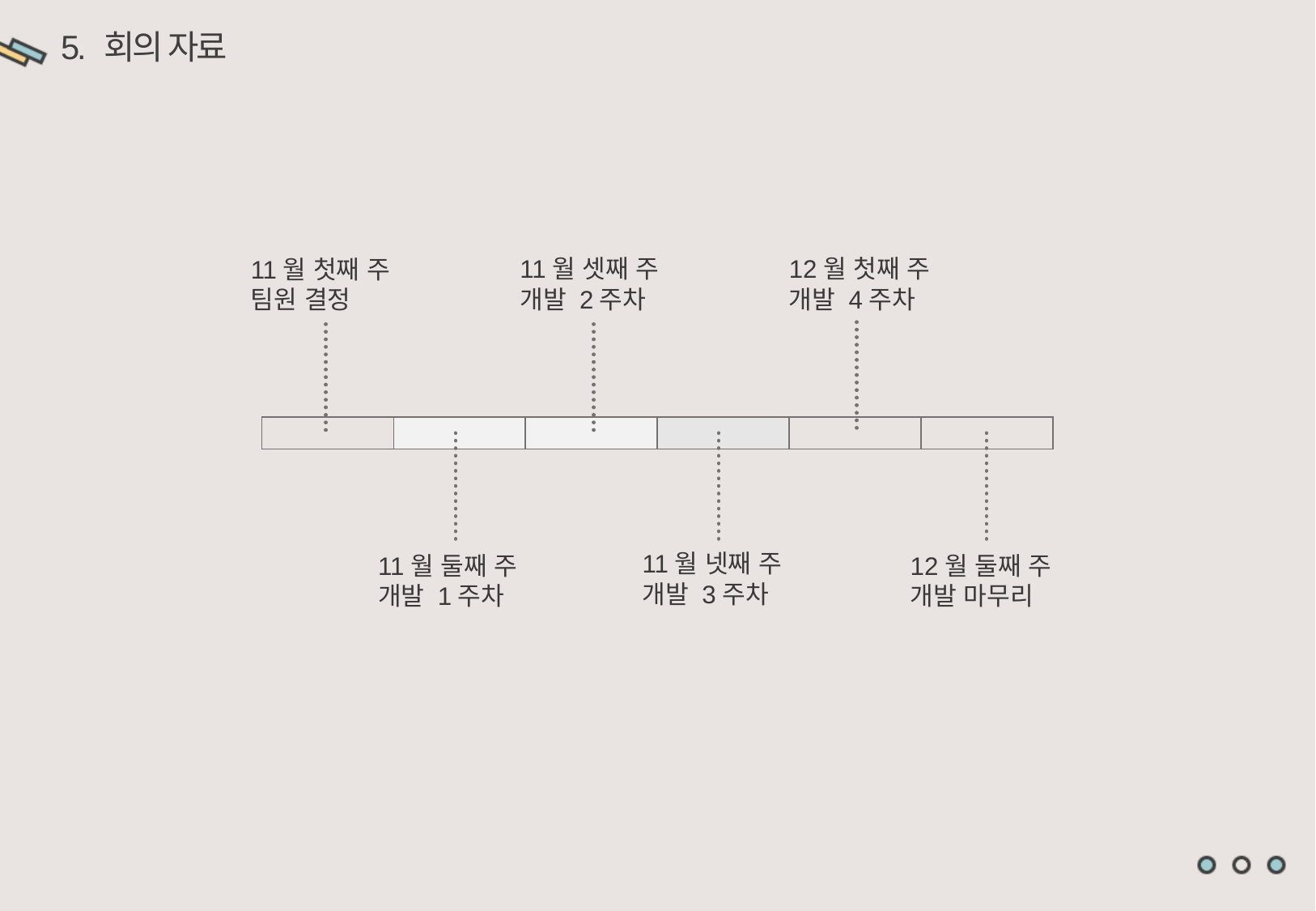

5. 회의 자료
11월 셋째 주
개발 2주차
12월 첫째 주
개발 4주차
11월 첫째 주
팀원 결정
|  |  |  |  |  |  |
| --- | --- | --- | --- | --- | --- |
11월 넷째 주
개발 3주차
11월 둘째 주
개발 1주차
12월 둘째 주
개발 마무리